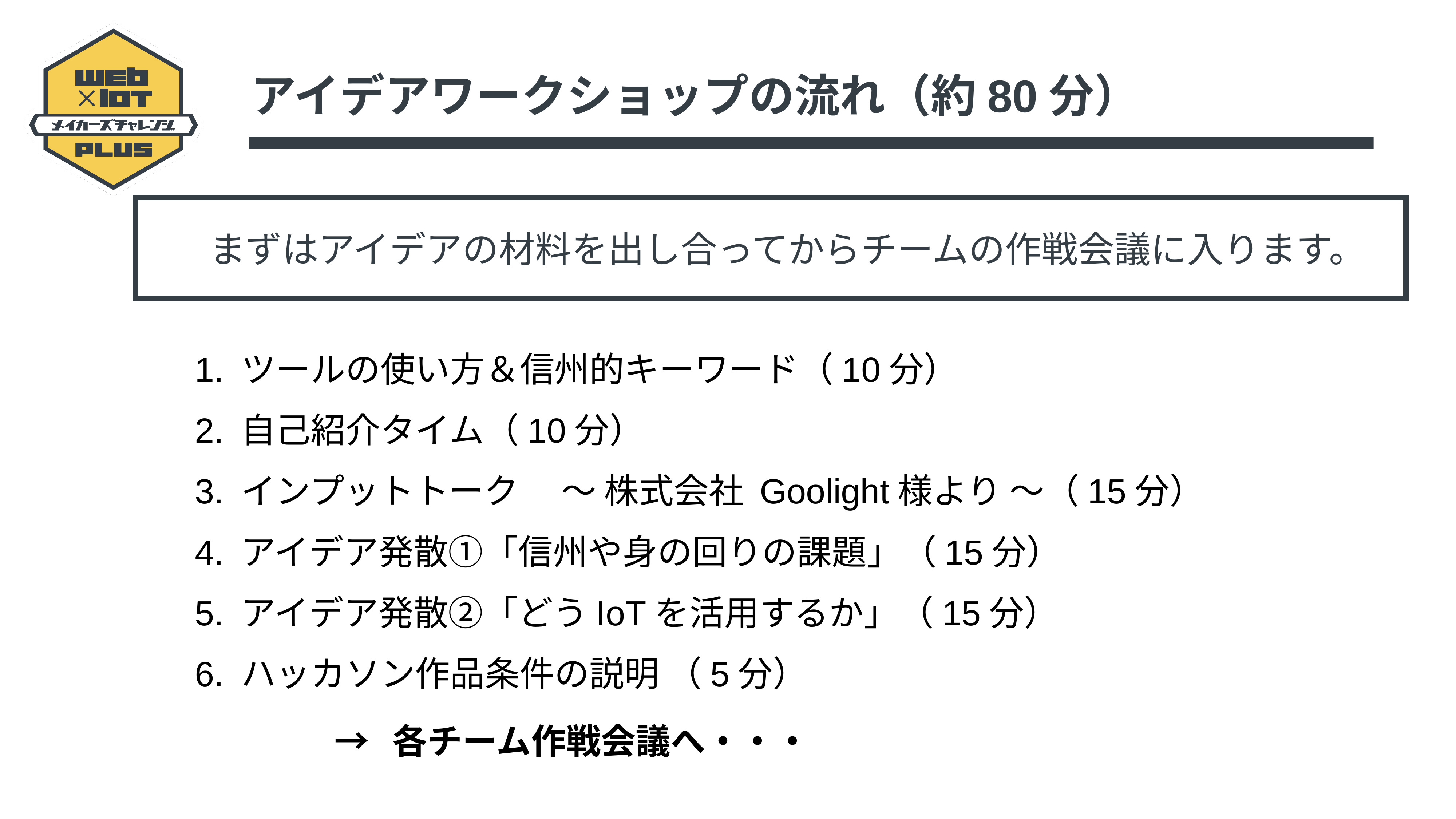

アイデアワークショップの流れ（約80分）

まずはアイデアの材料を出し合ってからチームの作戦会議に入ります。
ツールの使い方＆信州的キーワード（10分）
自己紹介タイム（10分）
インプットトーク 　～ 株式会社 Goolight様より ～（15分）
アイデア発散①「信州や身の回りの課題」（15分）
アイデア発散②「どうIoTを活用するか」（15分）
ハッカソン作品条件の説明 （5分）
　　　　→   各チーム作戦会議へ・・・